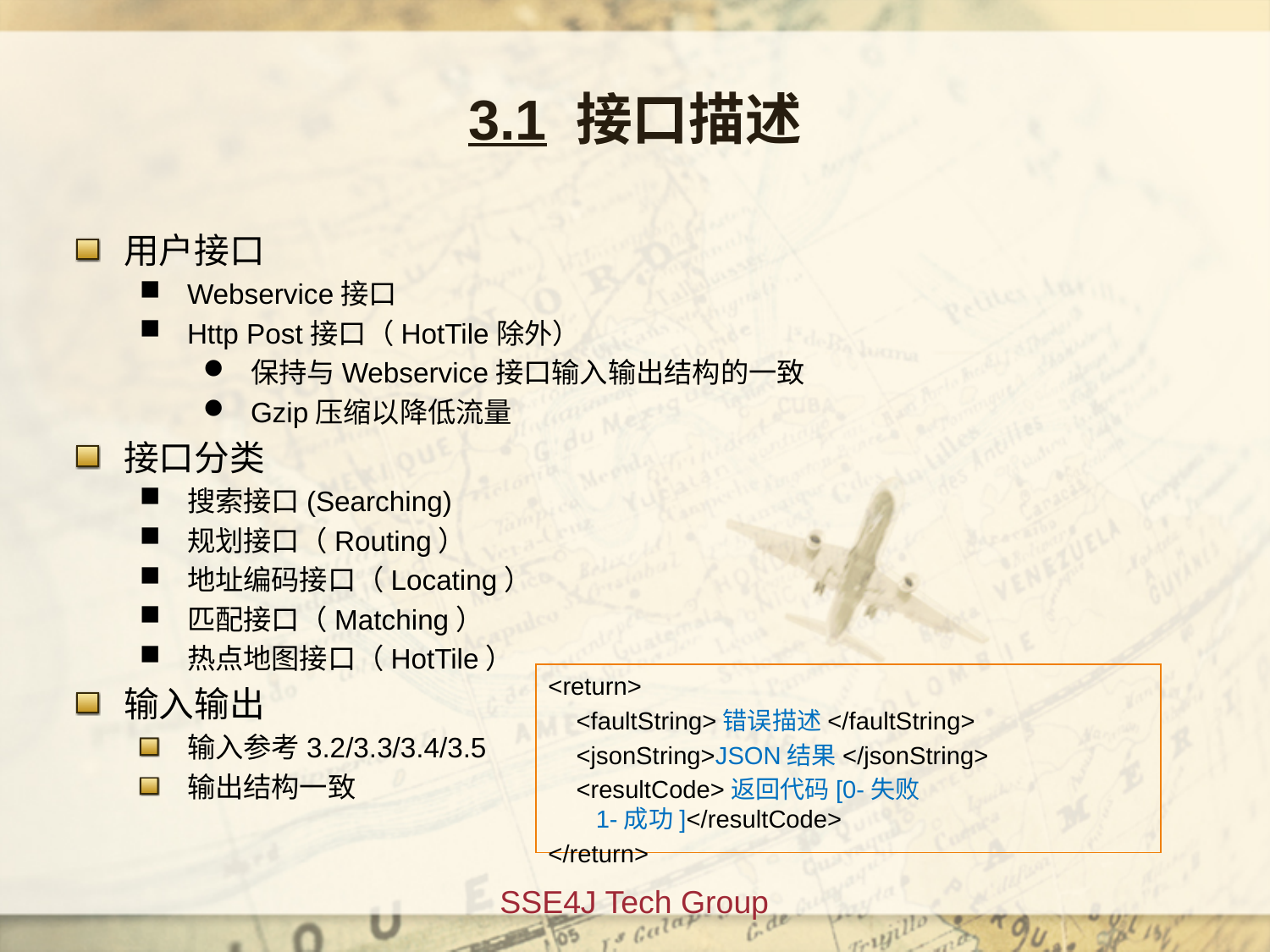

3.1 接口描述
用户接口
Webservice接口
Http Post接口（HotTile除外）
保持与Webservice接口输入输出结构的一致
Gzip压缩以降低流量
接口分类
搜索接口(Searching)
规划接口（Routing）
地址编码接口（Locating）
匹配接口（Matching）
热点地图接口（HotTile）
输入输出
输入参考3.2/3.3/3.4/3.5
输出结构一致
<return>
    <faultString>错误描述</faultString>
    <jsonString>JSON结果</jsonString>
    <resultCode>返回代码[0-失败  1-成功]</resultCode>
</return>